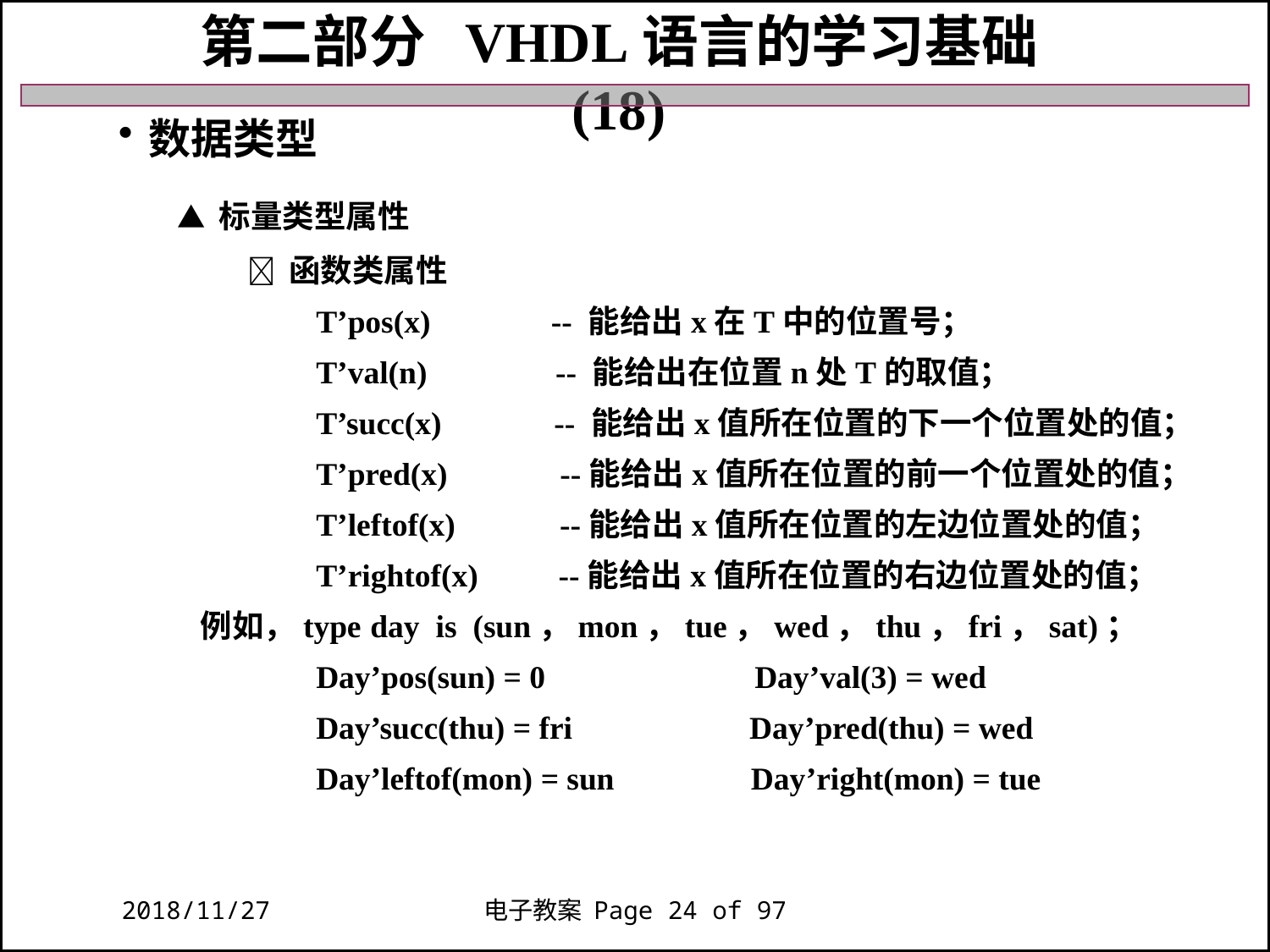

第二部分  VHDL语言的学习基础 (18)

数据类型
 ▲ 标量类型属性
            • 函数类属性
                  T’pos(x)               -- 能给出x在T中的位置号；
                  T’val(n)                -- 能给出在位置n处T的取值；
                  T’succ(x)              -- 能给出x值所在位置的下一个位置处的值；
                  T’pred(x)              --能给出x值所在位置的前一个位置处的值；
                  T’leftof(x)             --能给出x值所在位置的左边位置处的值；
                  T’rightof(x)          --能给出x值所在位置的右边位置处的值；
   例如，type day  is  (sun，mon，tue，wed，thu，fri，sat)；
                  Day’pos(sun) = 0                          Day’val(3) = wed
                  Day’succ(thu) = fri                      Day’pred(thu) = wed
                  Day’leftof(mon) = sun                 Day’right(mon) = tue

2018/11/27
电子教案 Page 24 of 97